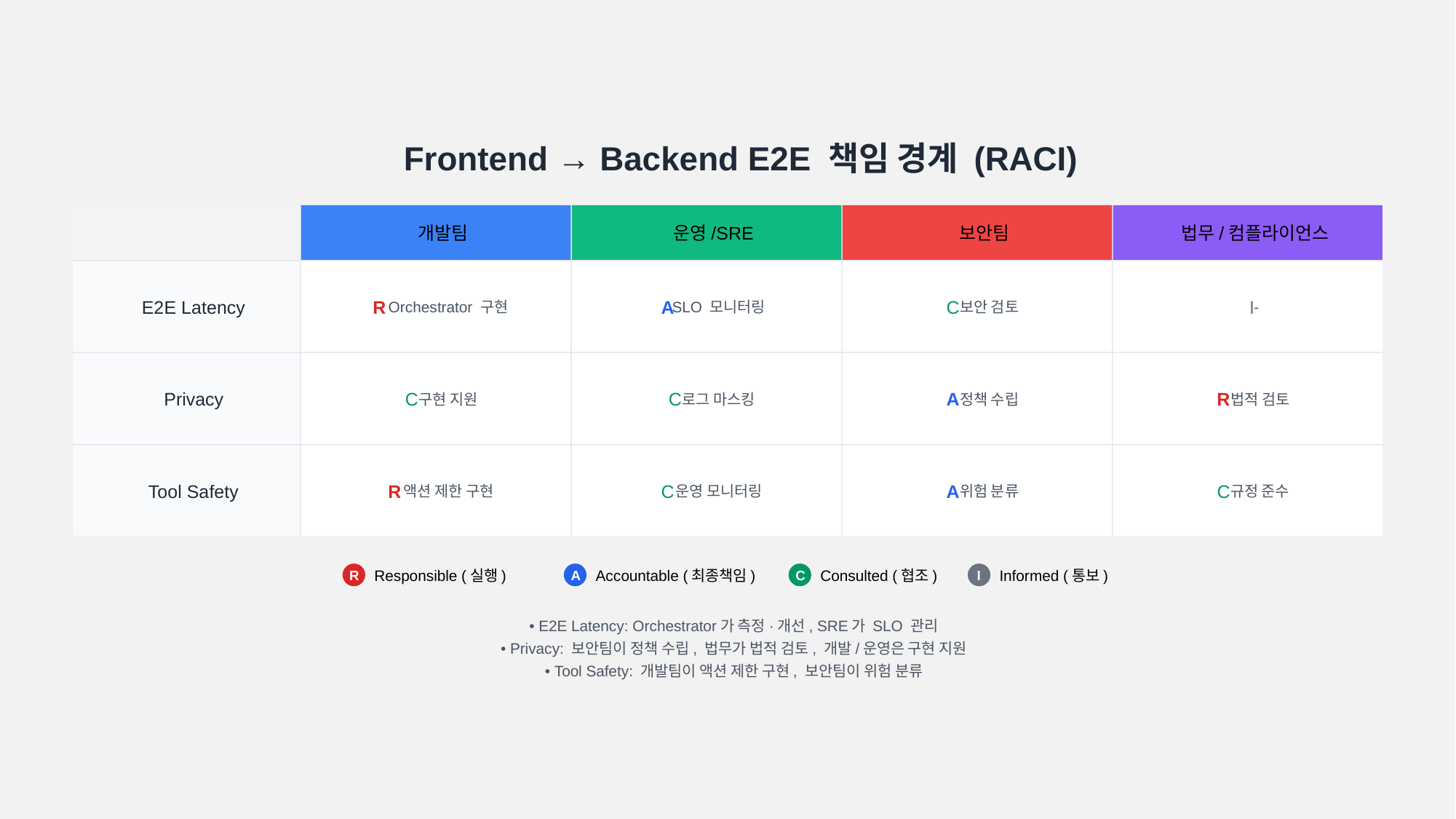

Frontend → Backend E2E 책임 경계 (RACI)

개발팀
운영/SRE
보안팀
법무/컴플라이언스

E2E Latency
R
A
C
I
Orchestrator 구현
SLO 모니터링
보안 검토
-

Privacy
C
C
A
R
구현 지원
로그 마스킹
정책 수립
법적 검토

Tool Safety
R
C
A
C
액션 제한 구현
운영 모니터링
위험 분류
규정 준수

R
Responsible (실행)

A
Accountable (최종책임)

C
Consulted (협조)

I
Informed (통보)
• E2E Latency: Orchestrator가 측정·개선, SRE가 SLO 관리
• Privacy: 보안팀이 정책 수립, 법무가 법적 검토, 개발/운영은 구현 지원
• Tool Safety: 개발팀이 액션 제한 구현, 보안팀이 위험 분류